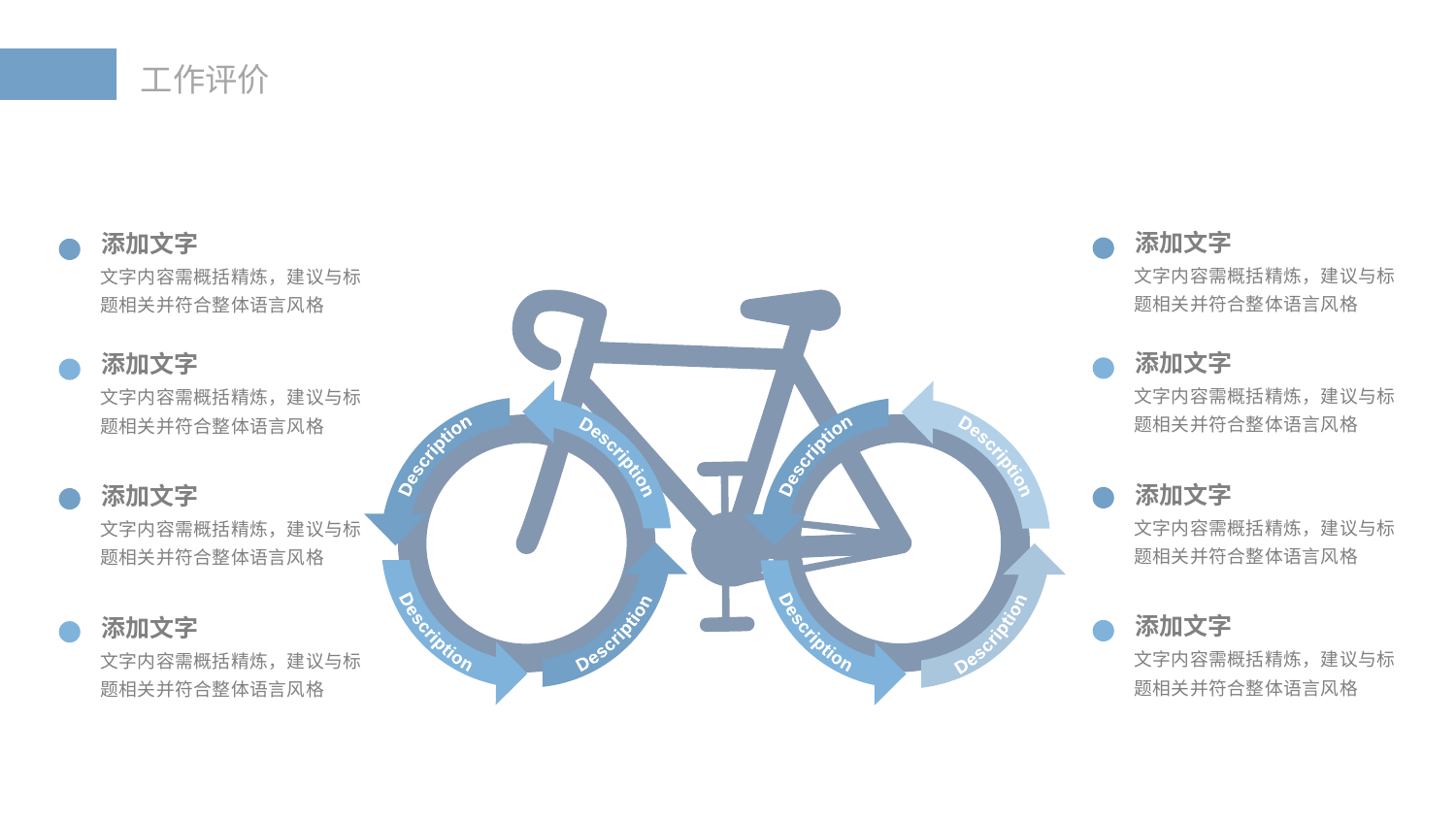

添加文字
添加文字

文字内容需概括精炼，建议与标题相关并符合整体语言风格
文字内容需概括精炼，建议与标题相关并符合整体语言风格

添加文字
添加文字

文字内容需概括精炼，建议与标题相关并符合整体语言风格
文字内容需概括精炼，建议与标题相关并符合整体语言风格

Description
Description
Description
Description
添加文字
添加文字

文字内容需概括精炼，建议与标题相关并符合整体语言风格
文字内容需概括精炼，建议与标题相关并符合整体语言风格
添加文字
添加文字
Description
Description
Description
Description

文字内容需概括精炼，建议与标题相关并符合整体语言风格
文字内容需概括精炼，建议与标题相关并符合整体语言风格